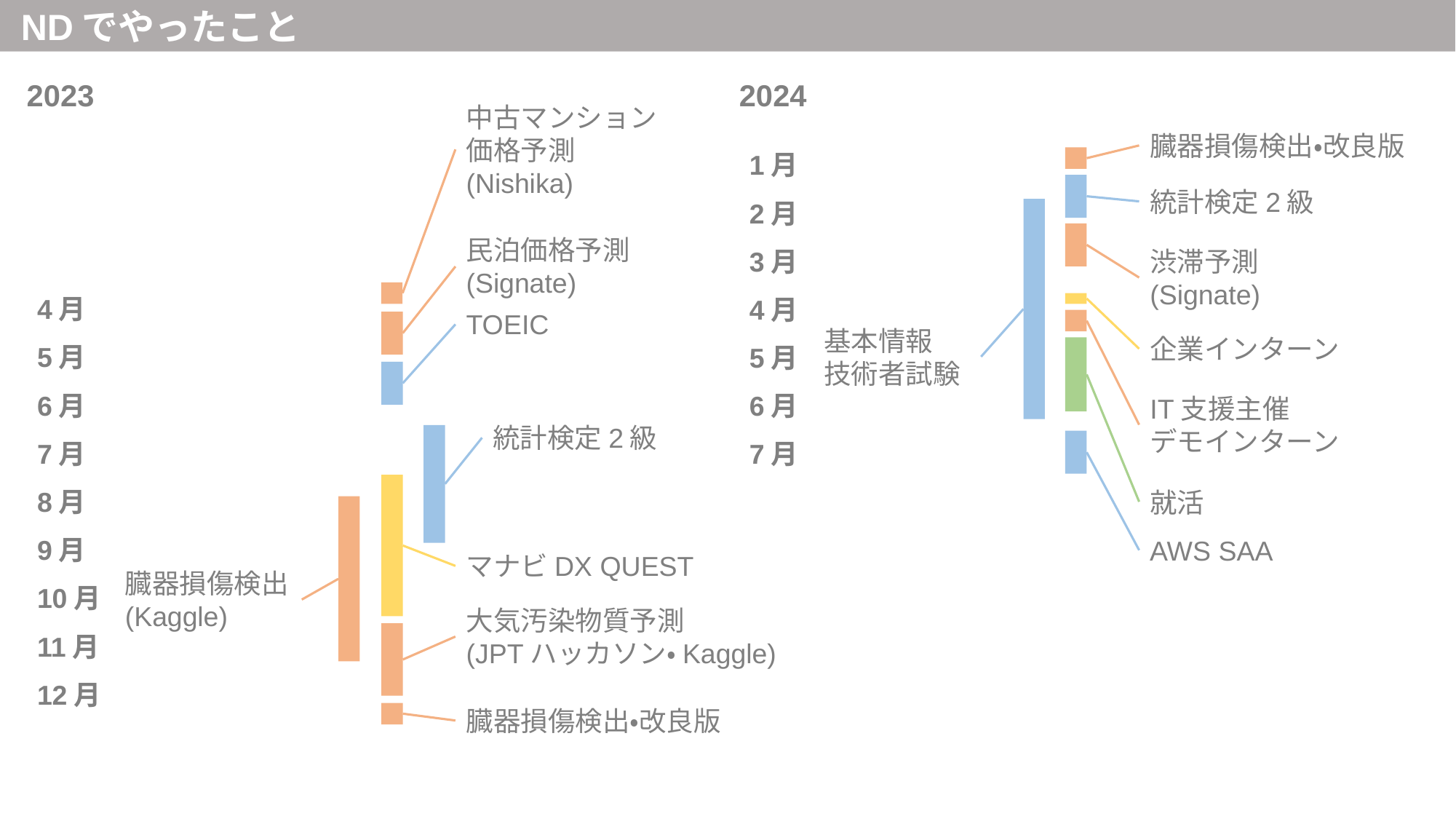

NDでやったこと
2023
民泊価格予測
(Signate)
4月
5月
6月
7月
8月
9月
10月
11月
12月
TOEIC

統計検定2級
マナビDX QUEST
臓器損傷検出
(Kaggle)
大気汚染物質予測
(JPTハッカソン・Kaggle)
臓器損傷検出・改良版
2024
臓器損傷検出・改良版
1月

統計検定2級
2月

3月
渋滞予測
(Signate)
4月

基本情報
技術者試験
企業インターン
5月

6月
IT支援主催
デモインターン

7月
就活
AWS SAA
中古マンション
価格予測
(Nishika)